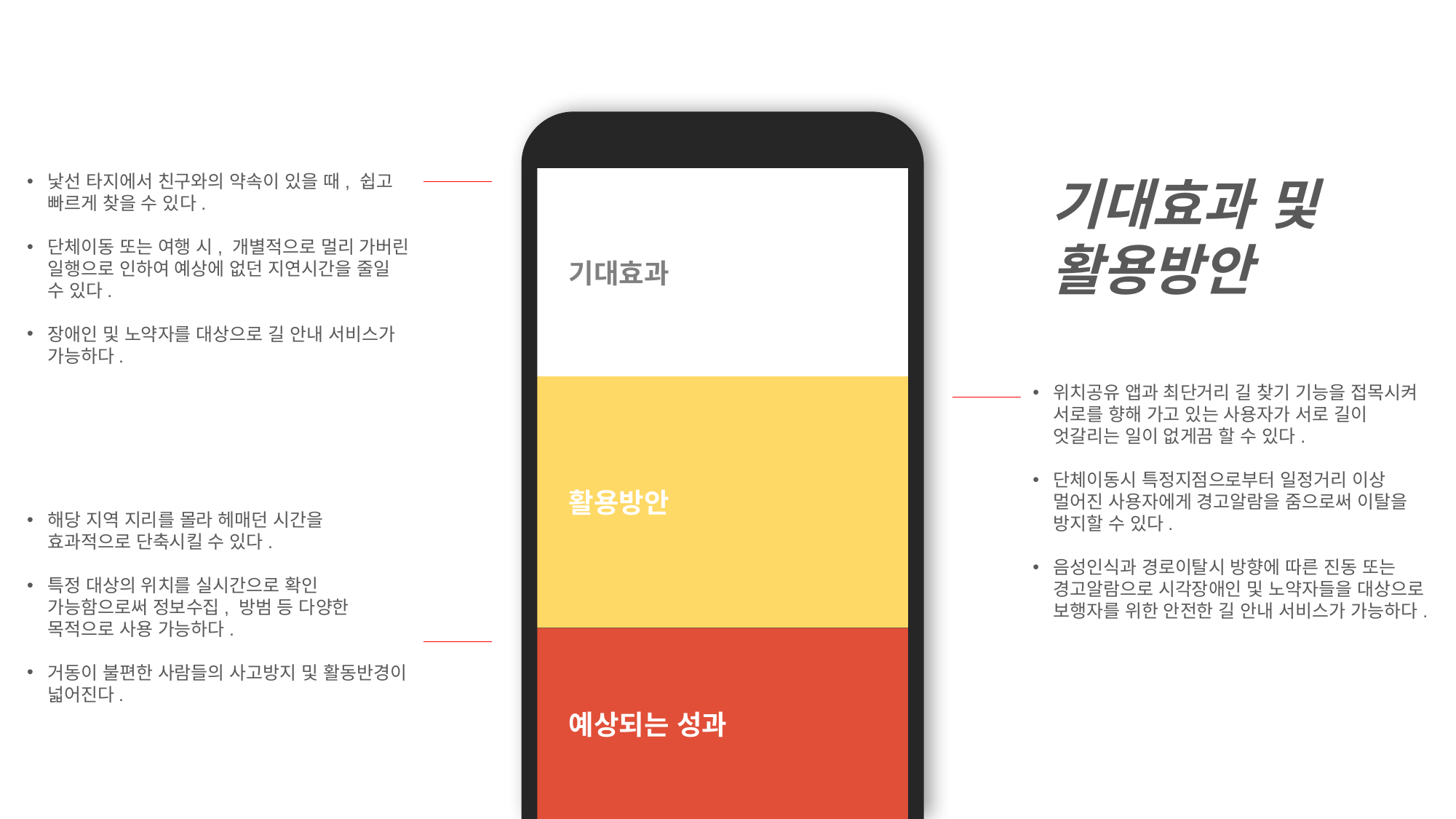

낯선 타지에서 친구와의 약속이 있을 때, 쉽고 빠르게 찾을 수 있다.

단체이동 또는 여행 시, 개별적으로 멀리 가버린 일행으로 인하여 예상에 없던 지연시간을 줄일 수 있다.

장애인 및 노약자를 대상으로 길 안내 서비스가 가능하다.
기대효과 및 활용방안
기대효과
위치공유 앱과 최단거리 길 찾기 기능을 접목시켜 서로를 향해 가고 있는 사용자가 서로 길이 엇갈리는 일이 없게끔 할 수 있다.

단체이동시 특정지점으로부터 일정거리 이상 멀어진 사용자에게 경고알람을 줌으로써 이탈을 방지할 수 있다.

음성인식과 경로이탈시 방향에 따른 진동 또는 경고알람으로 시각장애인 및 노약자들을 대상으로 보행자를 위한 안전한 길 안내 서비스가 가능하다.
활용방안
해당 지역 지리를 몰라 헤매던 시간을 효과적으로 단축시킬 수 있다.

특정 대상의 위치를 실시간으로 확인 가능함으로써 정보수집, 방범 등 다양한 목적으로 사용 가능하다.

거동이 불편한 사람들의 사고방지 및 활동반경이 넓어진다.
예상되는 성과